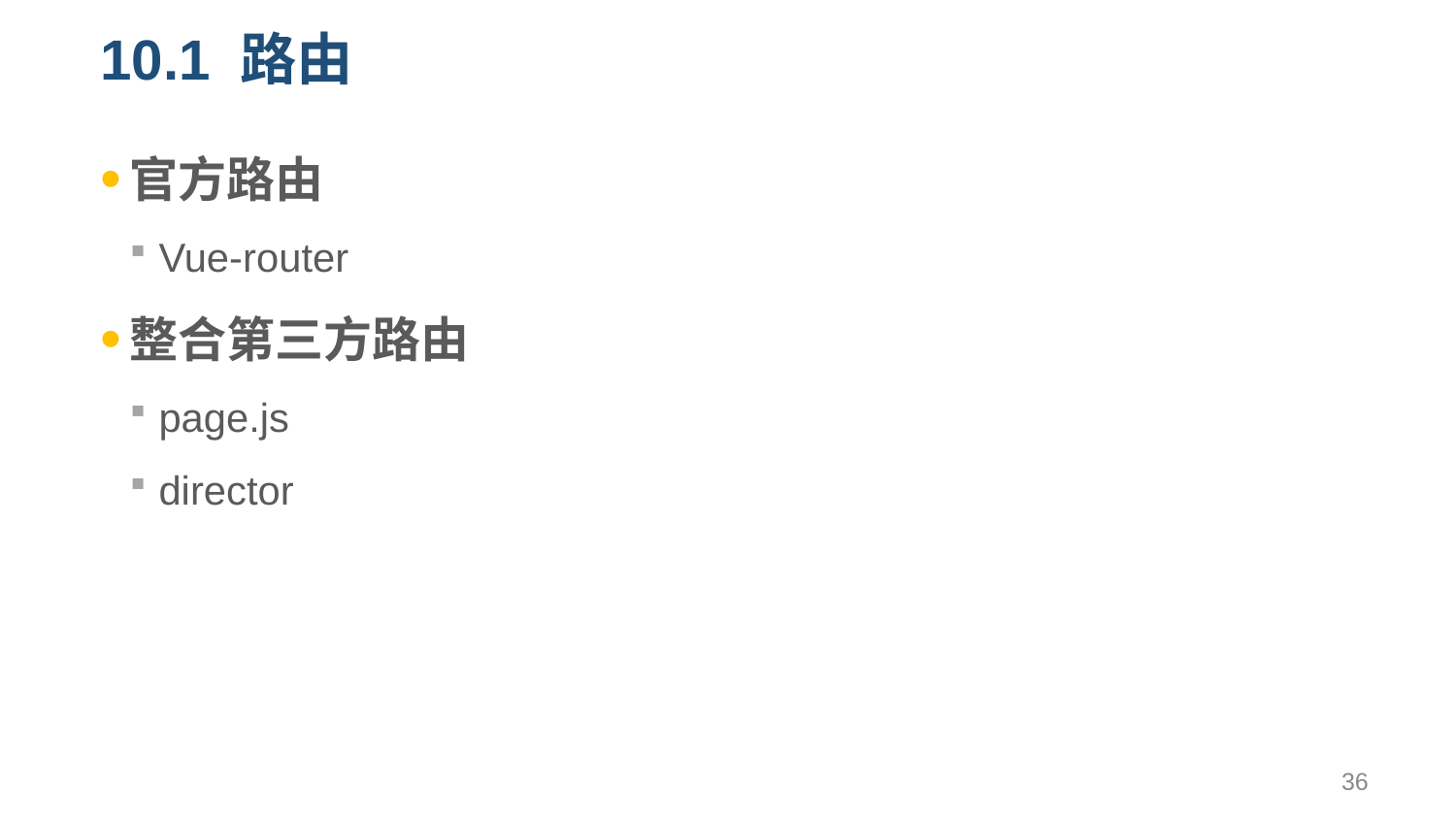

# 10.1 路由
官方路由
Vue-router
整合第三方路由
page.js
director
36